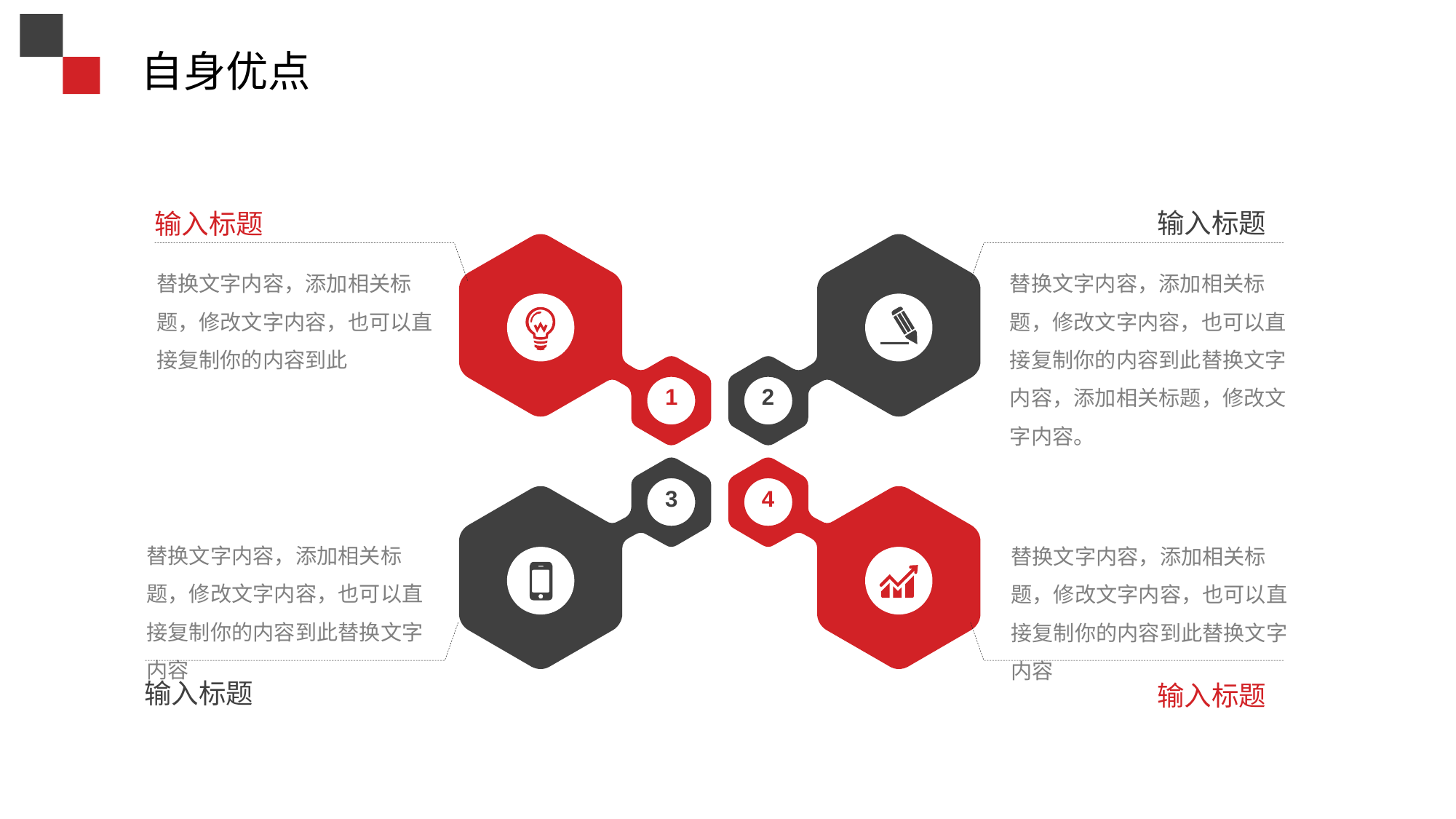

# 自身优点

输入标题

替换文字内容，添加相关标题，修改文字内容，也可以直接复制你的内容到此替换文字内容，添加相关标题，修改文字内容。
输入标题

替换文字内容，添加相关标题，修改文字内容，也可以直接复制你的内容到此

1

2

3

4

替换文字内容，添加相关标题，修改文字内容，也可以直接复制你的内容到此替换文字内容

输入标题
替换文字内容，添加相关标题，修改文字内容，也可以直接复制你的内容到此替换文字内容

输入标题